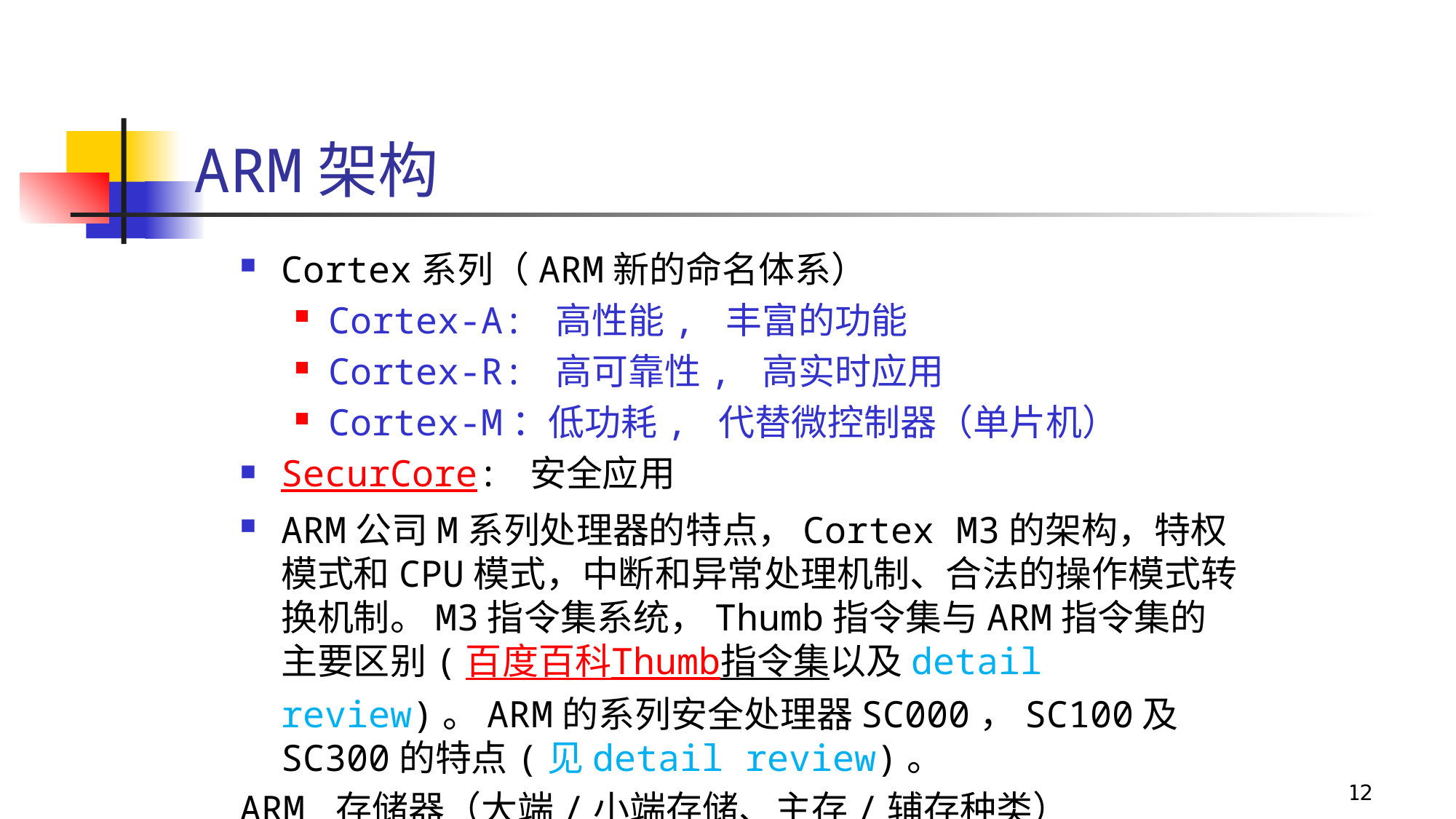

# ARM架构
Cortex系列（ARM新的命名体系）
Cortex-A: 高性能, 丰富的功能
Cortex-R: 高可靠性, 高实时应用
Cortex-M：低功耗, 代替微控制器（单片机）
SecurCore: 安全应用
ARM公司M系列处理器的特点，Cortex M3的架构，特权模式和CPU模式，中断和异常处理机制、合法的操作模式转换机制。M3指令集系统，Thumb指令集与ARM指令集的主要区别(百度百科Thumb指令集以及detail review)。ARM的系列安全处理器SC000，SC100及SC300的特点(见detail review)。
ARM 存储器（大端/小端存储、主存/辅存种类）
12